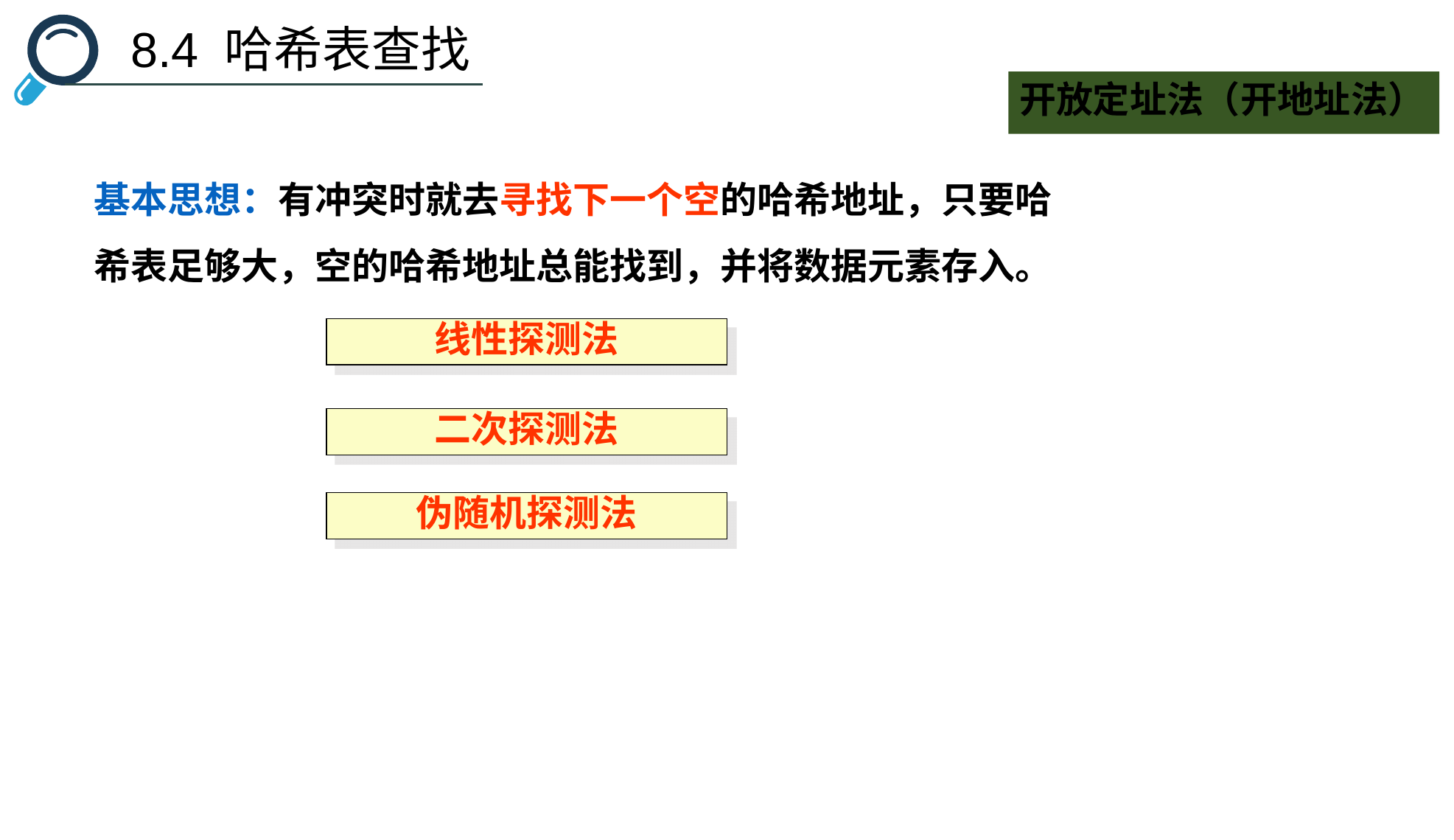

8.4 哈希表查找
开放定址法（开地址法）
基本思想：有冲突时就去寻找下一个空的哈希地址，只要哈希表足够大，空的哈希地址总能找到，并将数据元素存入。
线性探测法
二次探测法
伪随机探测法